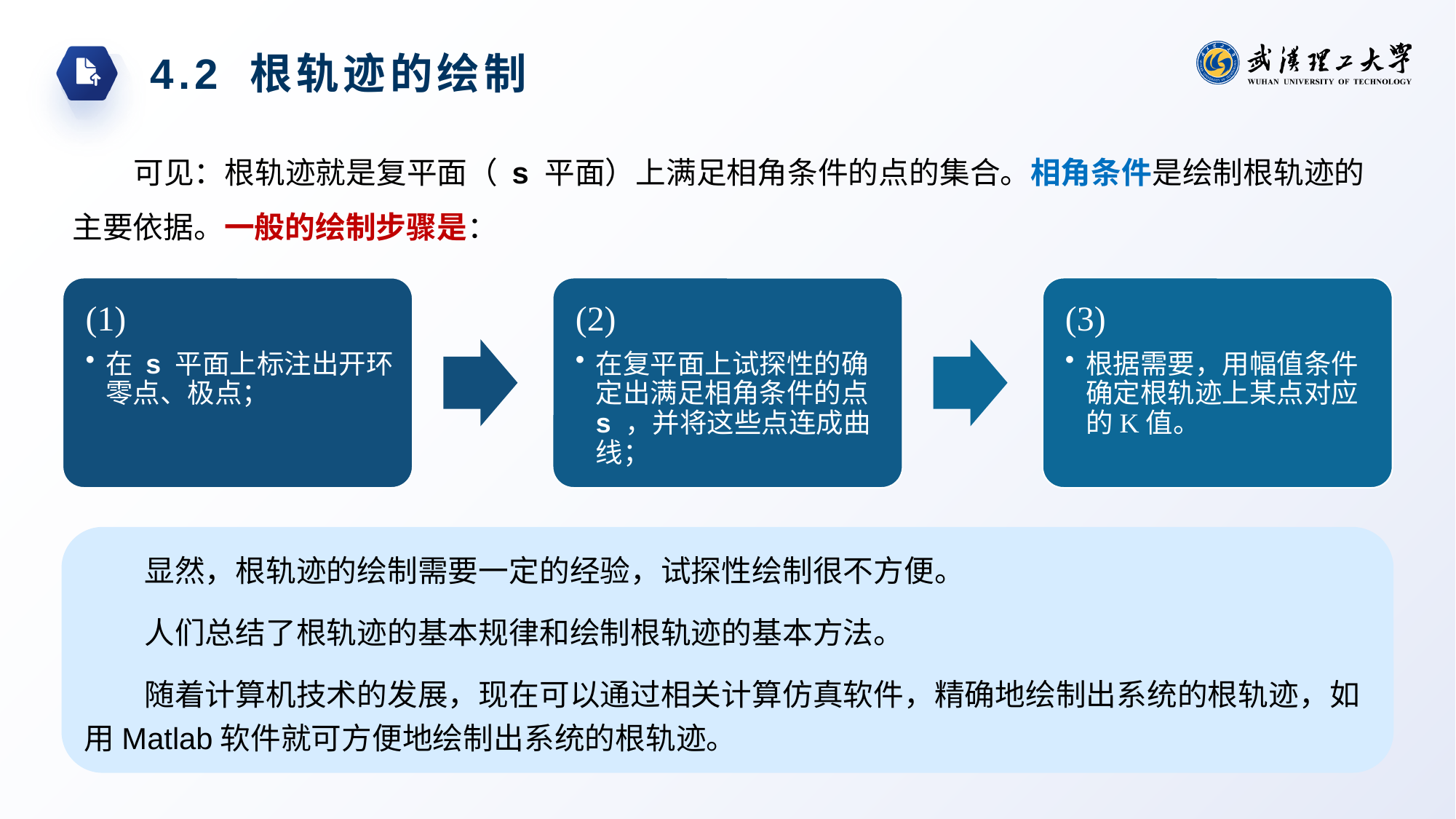

4.2 根轨迹的绘制
可见：根轨迹就是复平面（ s 平面）上满足相角条件的点的集合。相角条件是绘制根轨迹的主要依据。一般的绘制步骤是：
(1)
在 s 平面上标注出开环零点、极点；

(2)
在复平面上试探性的确定出满足相角条件的点 s ，并将这些点连成曲线；

(3)
根据需要，用幅值条件确定根轨迹上某点对应的K值。
显然，根轨迹的绘制需要一定的经验，试探性绘制很不方便。
人们总结了根轨迹的基本规律和绘制根轨迹的基本方法。
随着计算机技术的发展，现在可以通过相关计算仿真软件，精确地绘制出系统的根轨迹，如用Matlab软件就可方便地绘制出系统的根轨迹。